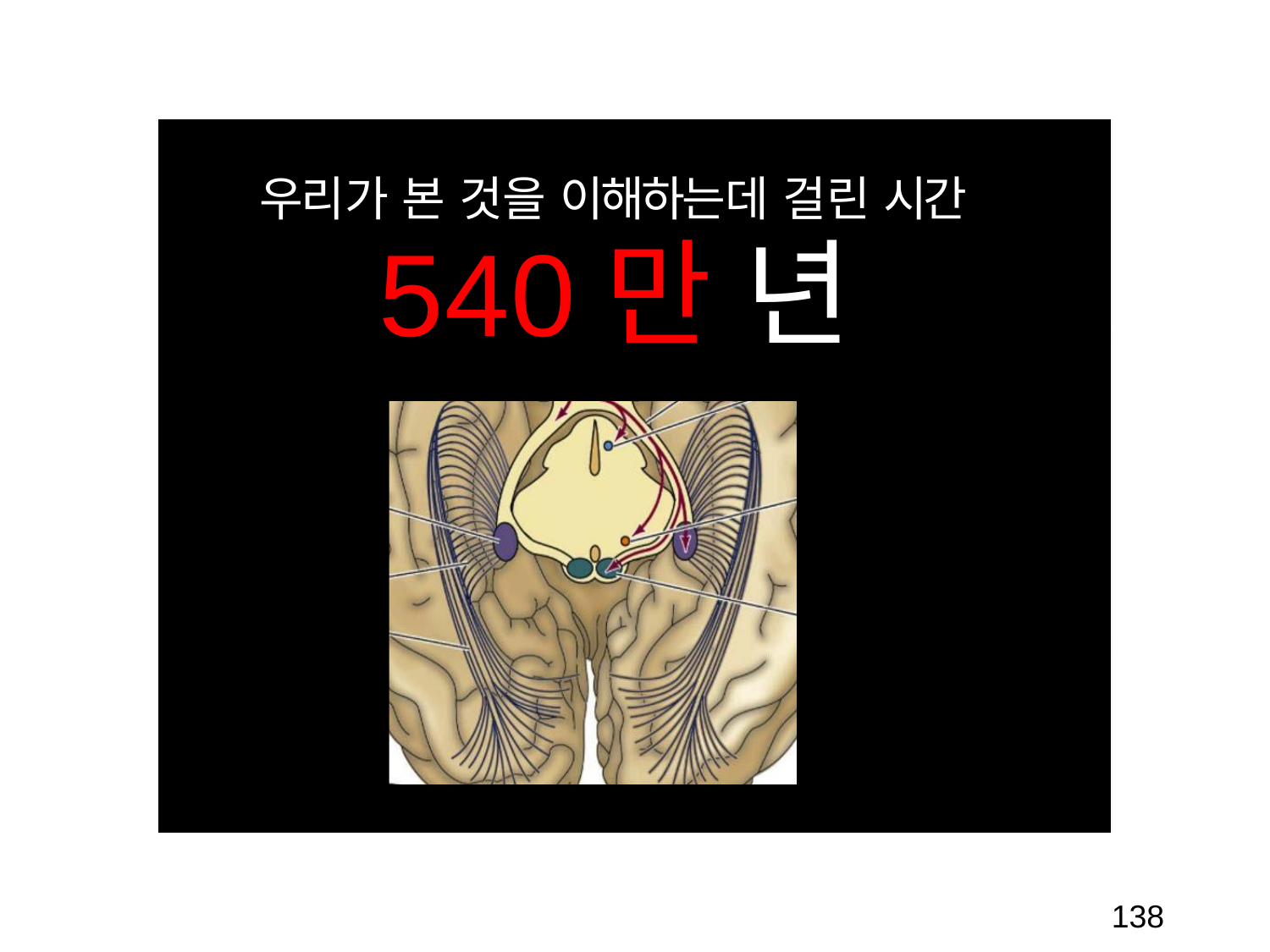

우리가 본 것을 이해하는데 걸린 시간
540만 년